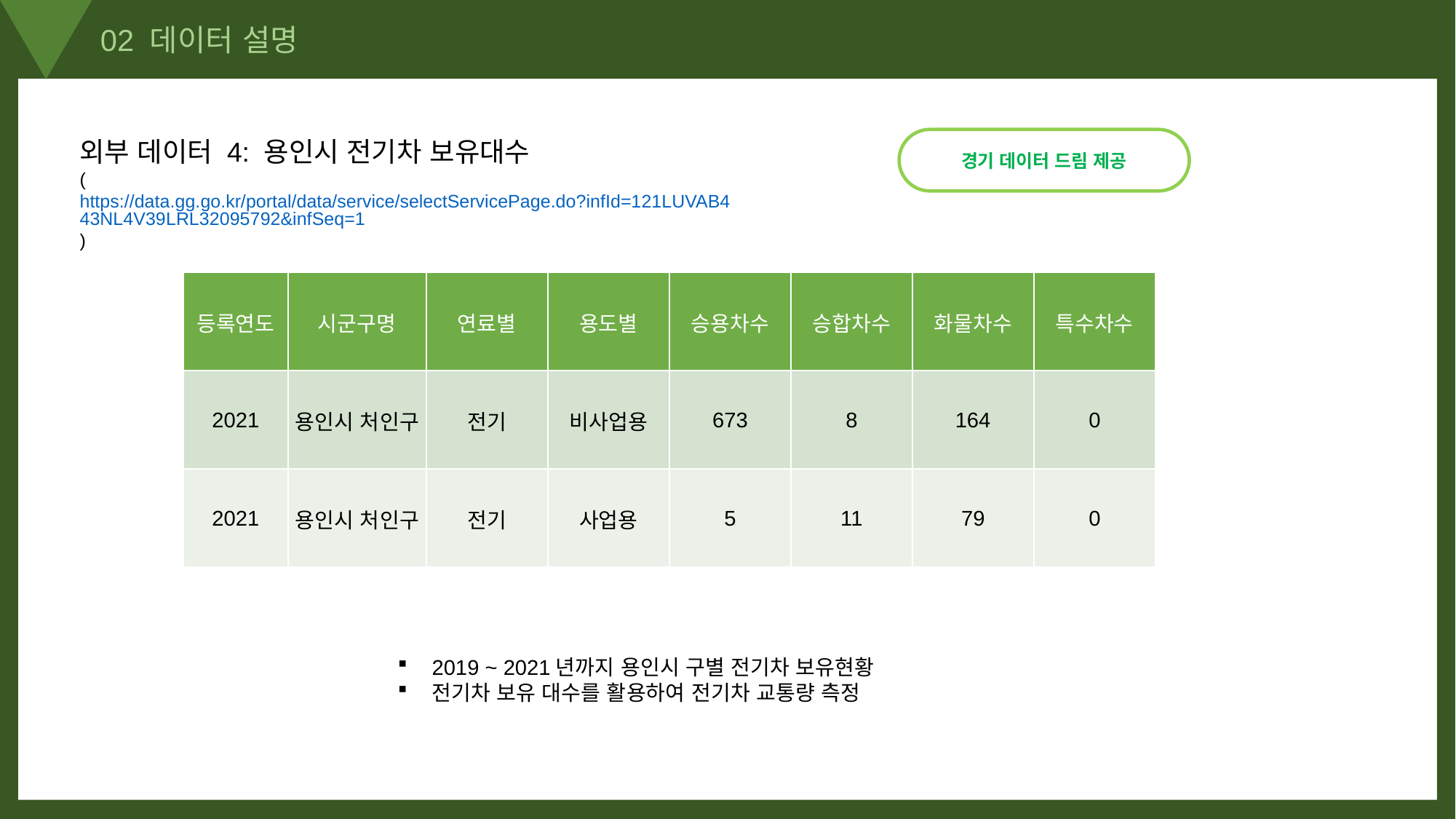

02 데이터 설명
외부 데이터 4: 용인시 전기차 보유대수
(https://data.gg.go.kr/portal/data/service/selectServicePage.do?infId=121LUVAB443NL4V39LRL32095792&infSeq=1)
경기 데이터 드림 제공
| 등록연도 | 시군구명 | 연료별 | 용도별 | 승용차수 | 승합차수 | 화물차수 | 특수차수 |
| --- | --- | --- | --- | --- | --- | --- | --- |
| 2021 | 용인시 처인구 | 전기 | 비사업용 | 673 | 8 | 164 | 0 |
| 2021 | 용인시 처인구 | 전기 | 사업용 | 5 | 11 | 79 | 0 |
2019 ~ 2021년까지 용인시 구별 전기차 보유현황
전기차 보유 대수를 활용하여 전기차 교통량 측정